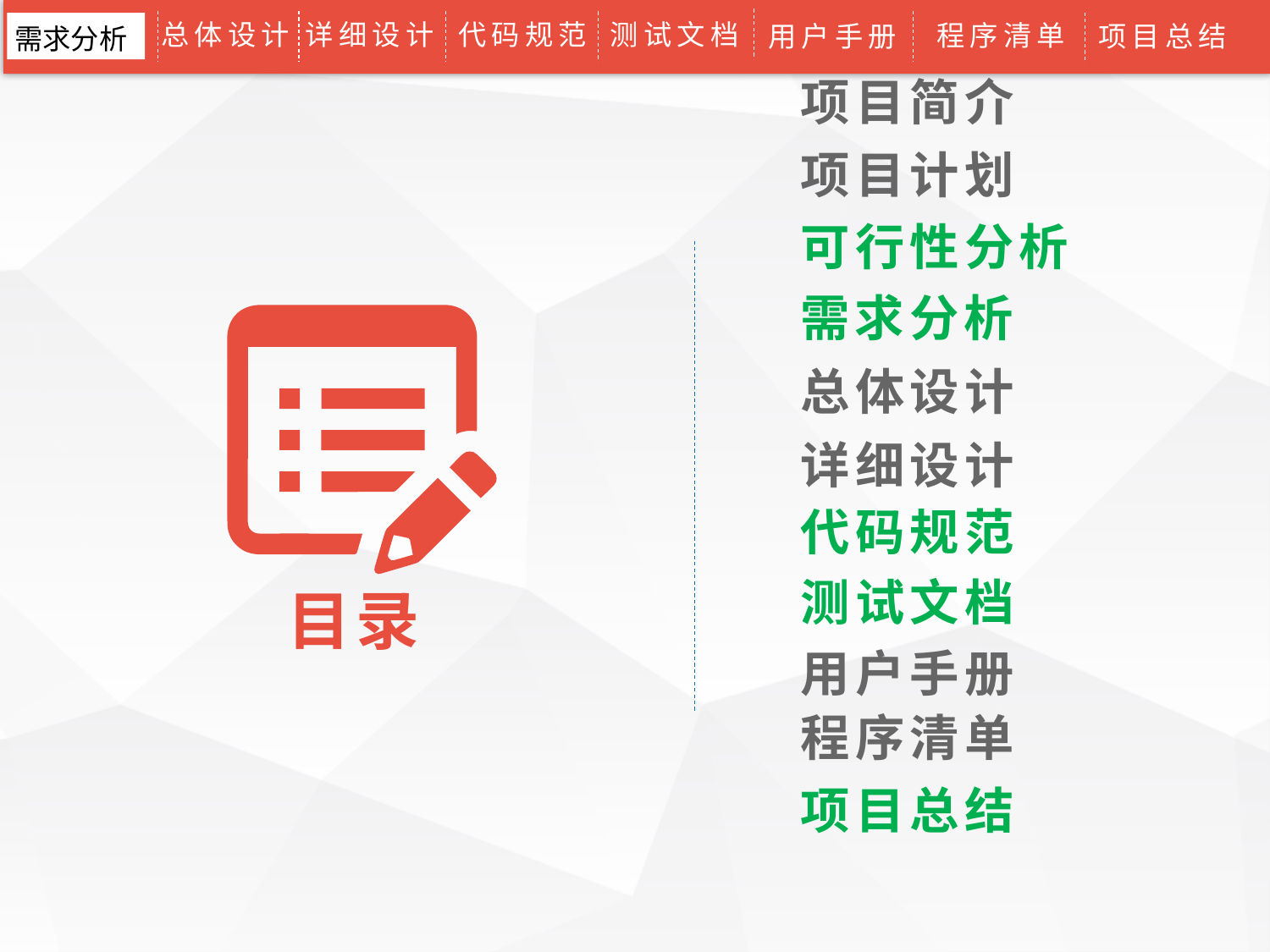

总体设计
详细设计
测试文档
代码规范
程序清单
用户手册
项目总结

需求分析
项目简介
项目计划
可行性分析
需求分析

总体设计
详细设计
代码规范
测试文档
目录
用户手册
程序清单
项目总结